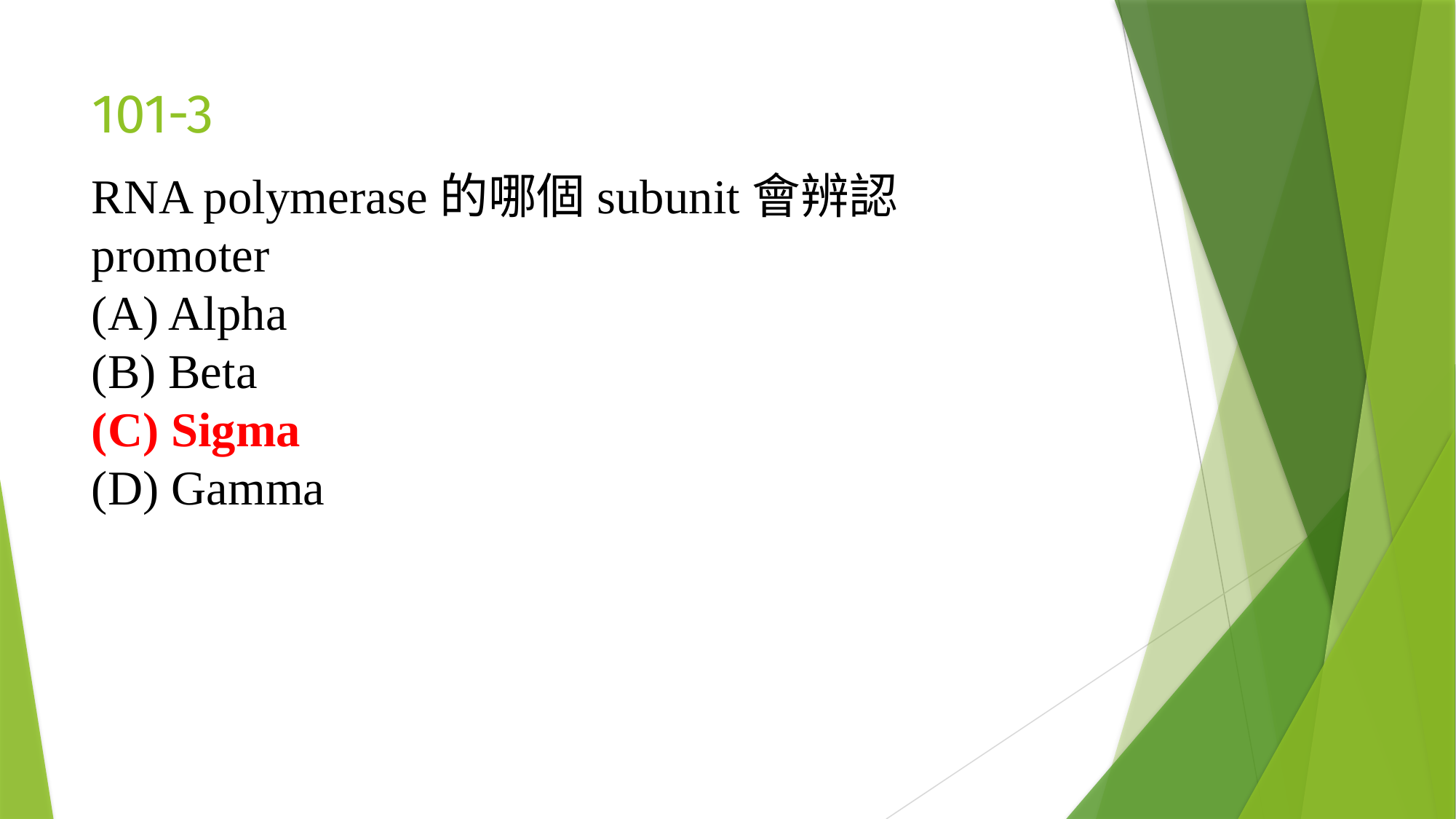

# 101-3
RNA polymerase的哪個subunit會辨認promoter
(A) Alpha
(B) Beta
(C) Sigma
(D) Gamma